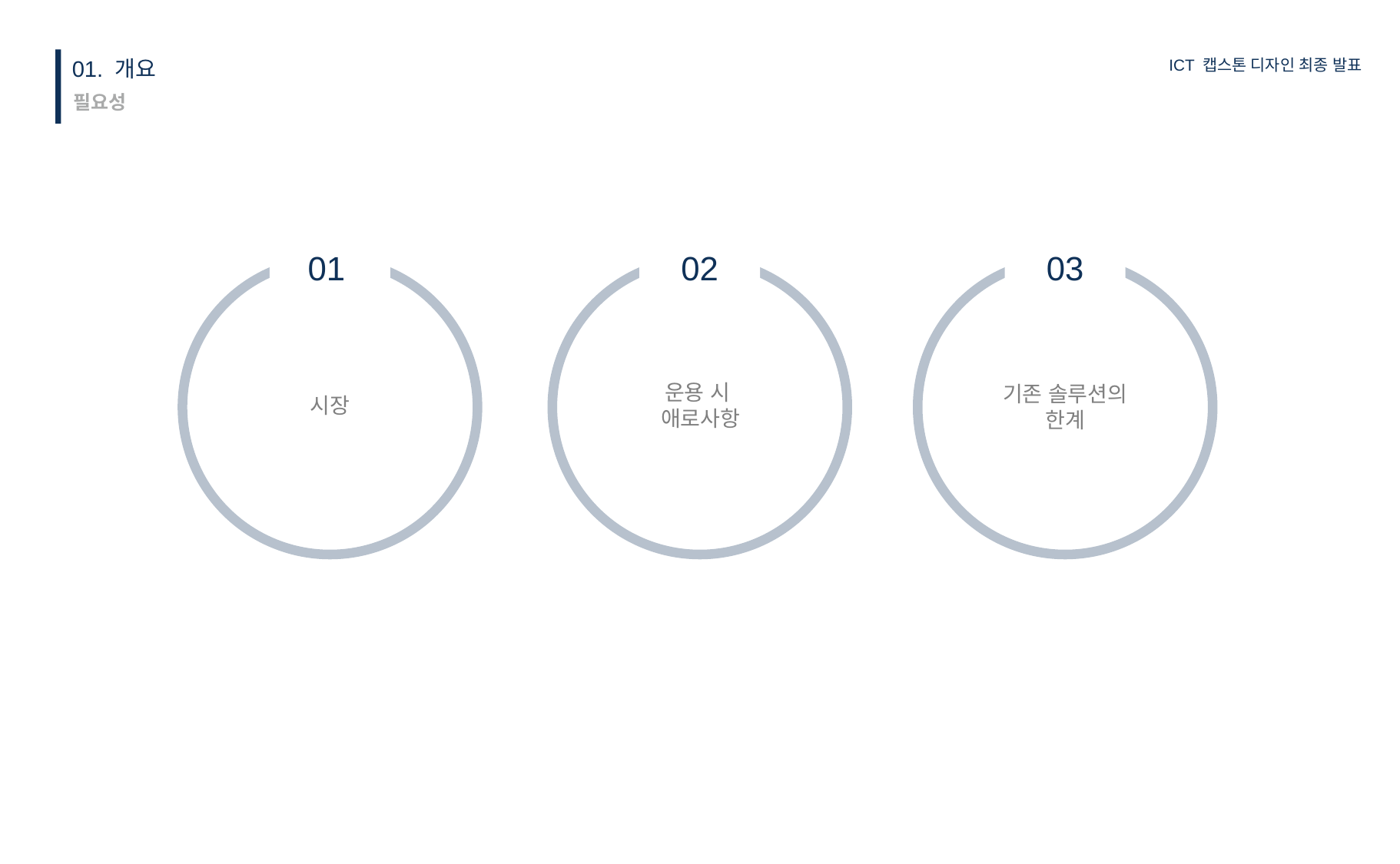

01. 개요
ICT 캡스톤 디자인 최종 발표
필요성

02
03
01

운용 시
애로사항
기존 솔루션의 한계
시장